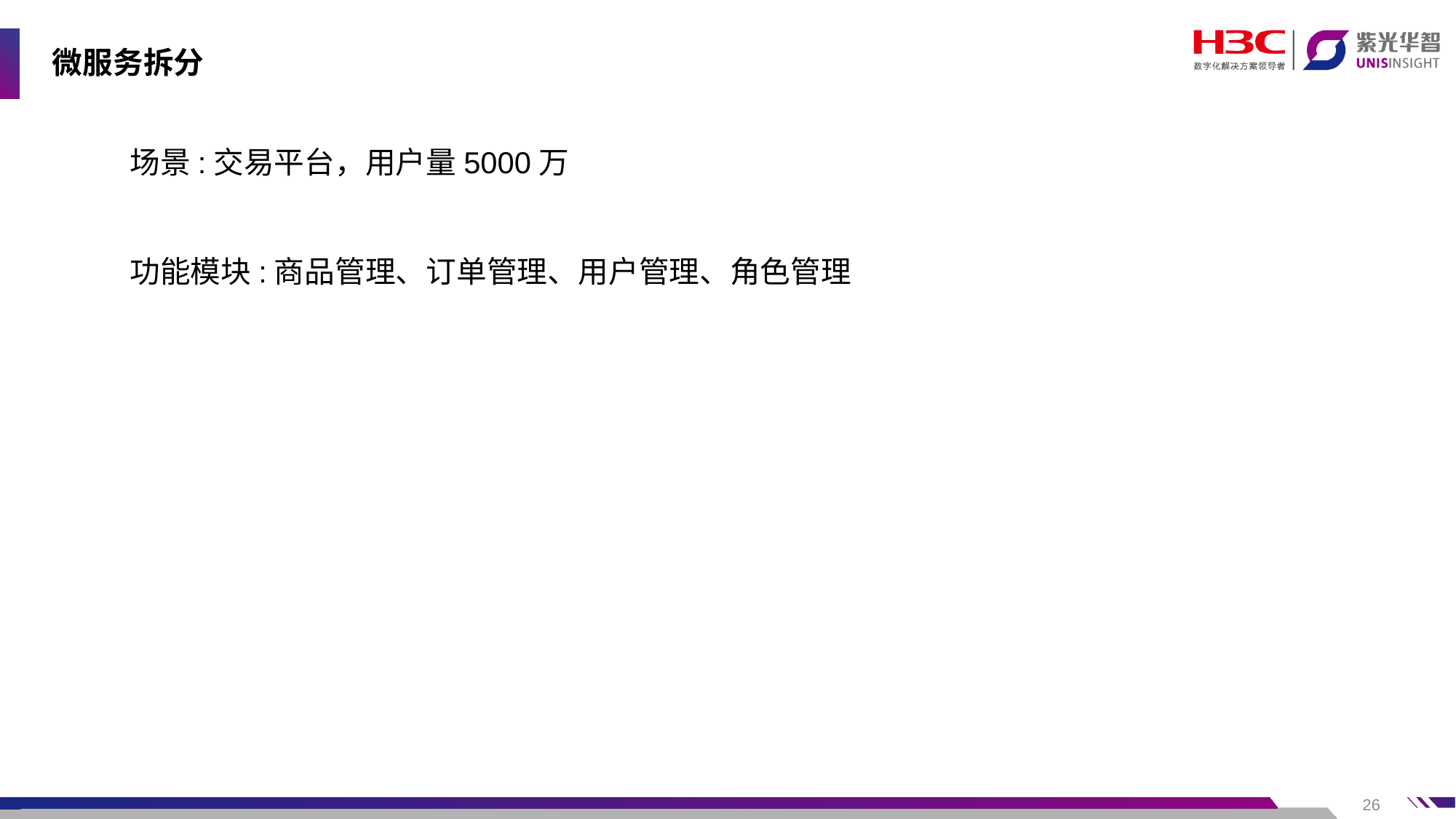

# 微服务拆分
场景:交易平台，用户量5000万

功能模块:商品管理、订单管理、用户管理、角色管理